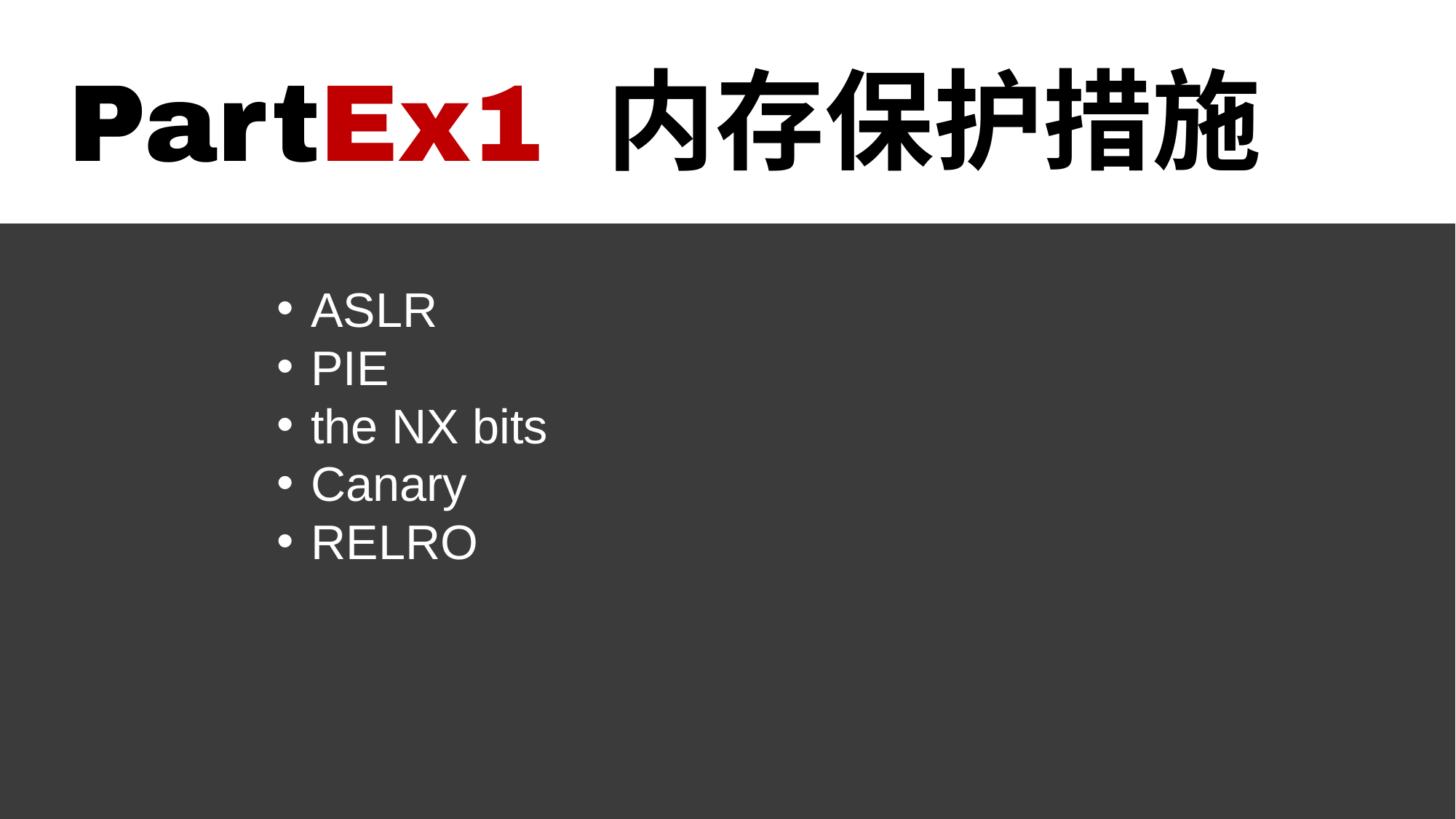

PartEx1 内存保护措施

ASLR
PIE
the NX bits
Canary
RELRO